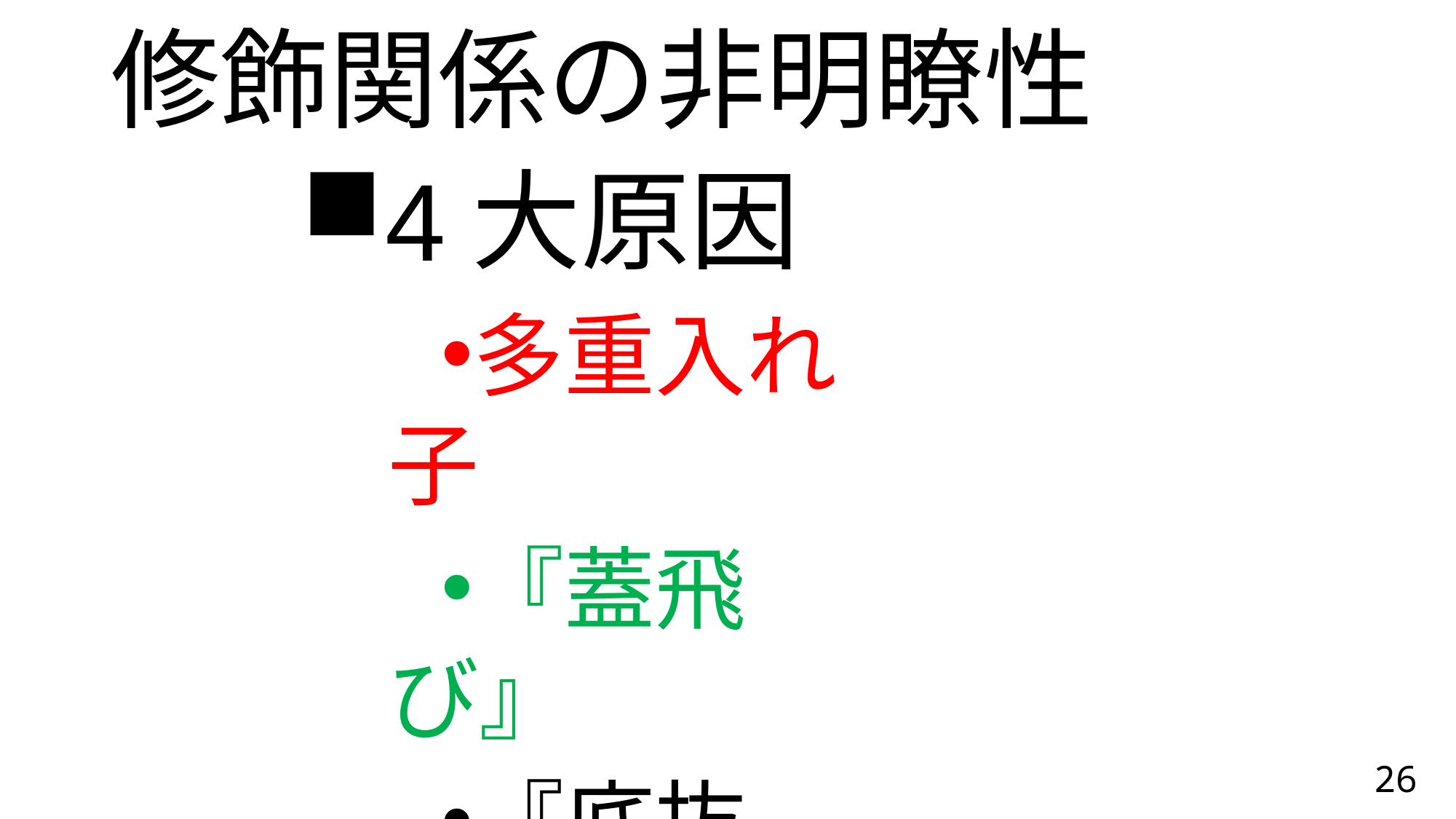

# 修飾関係の非明瞭性
4大原因
多重入れ子
『蓋飛び』
『底抜け』
離れすぎ
26